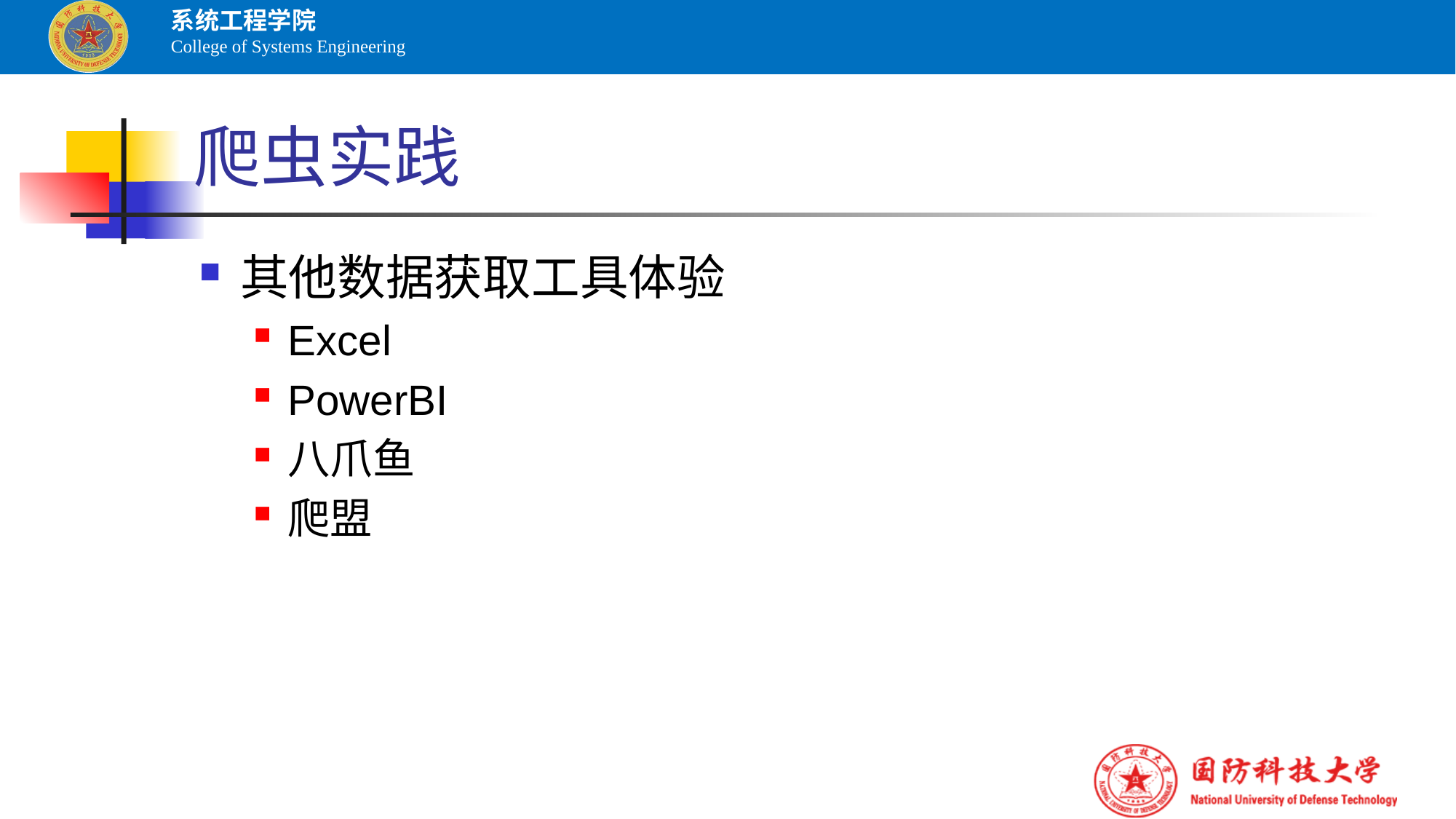

# 爬虫实践
其他数据获取工具体验
Excel
PowerBI
八爪鱼
爬盟